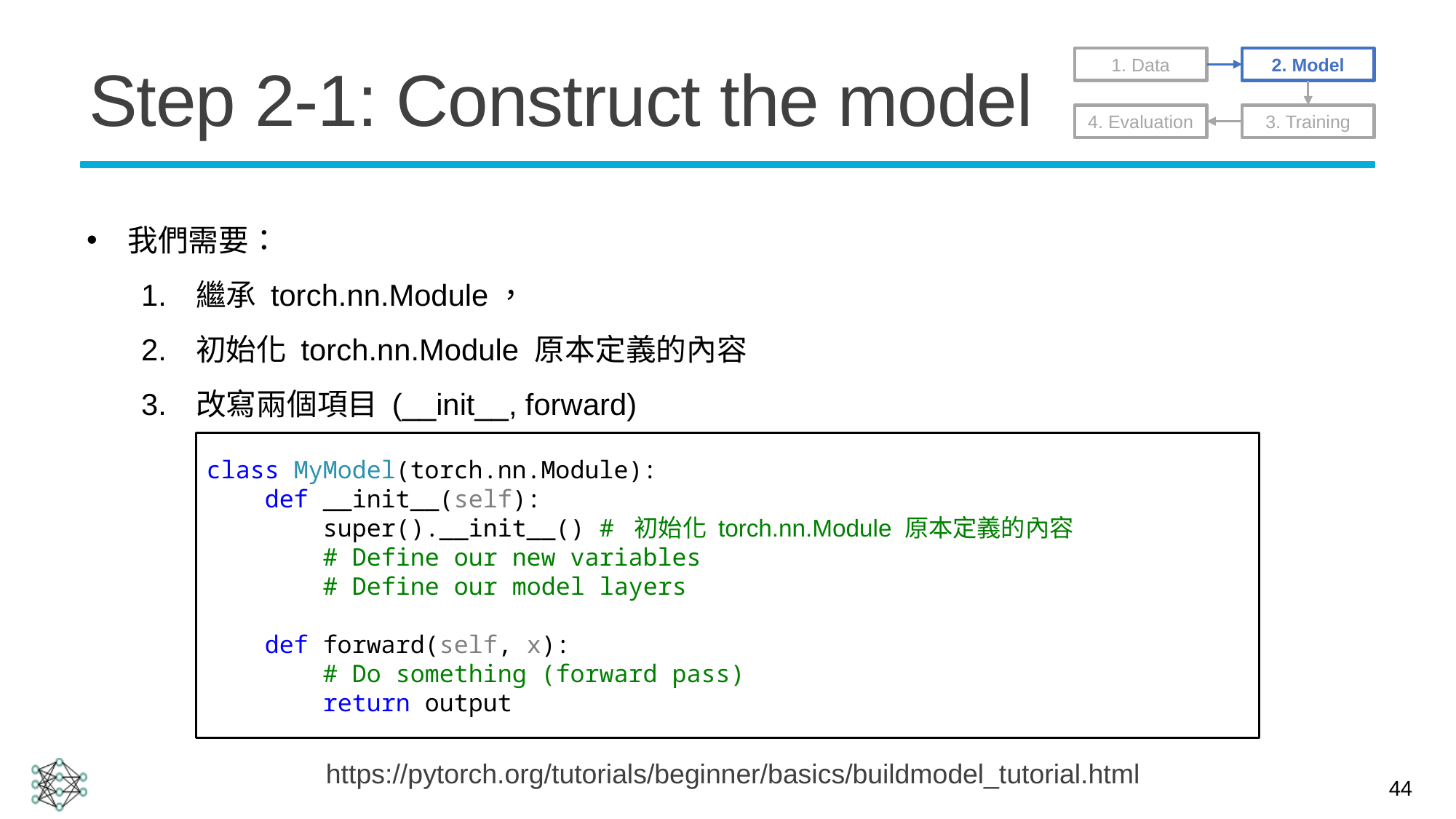

# Step 2-1: Construct the model
1. Data
2. Model
4. Evaluation
3. Training
我們需要：
繼承 torch.nn.Module，
初始化 torch.nn.Module 原本定義的內容
改寫兩個項目 (__init__, forward)
class MyModel(torch.nn.Module):
    def __init__(self):
        super().__init__() # 初始化 torch.nn.Module 原本定義的內容
        # Define our new variables
        # Define our model layers
    def forward(self, x):
        # Do something (forward pass)
        return output
https://pytorch.org/tutorials/beginner/basics/buildmodel_tutorial.html
44